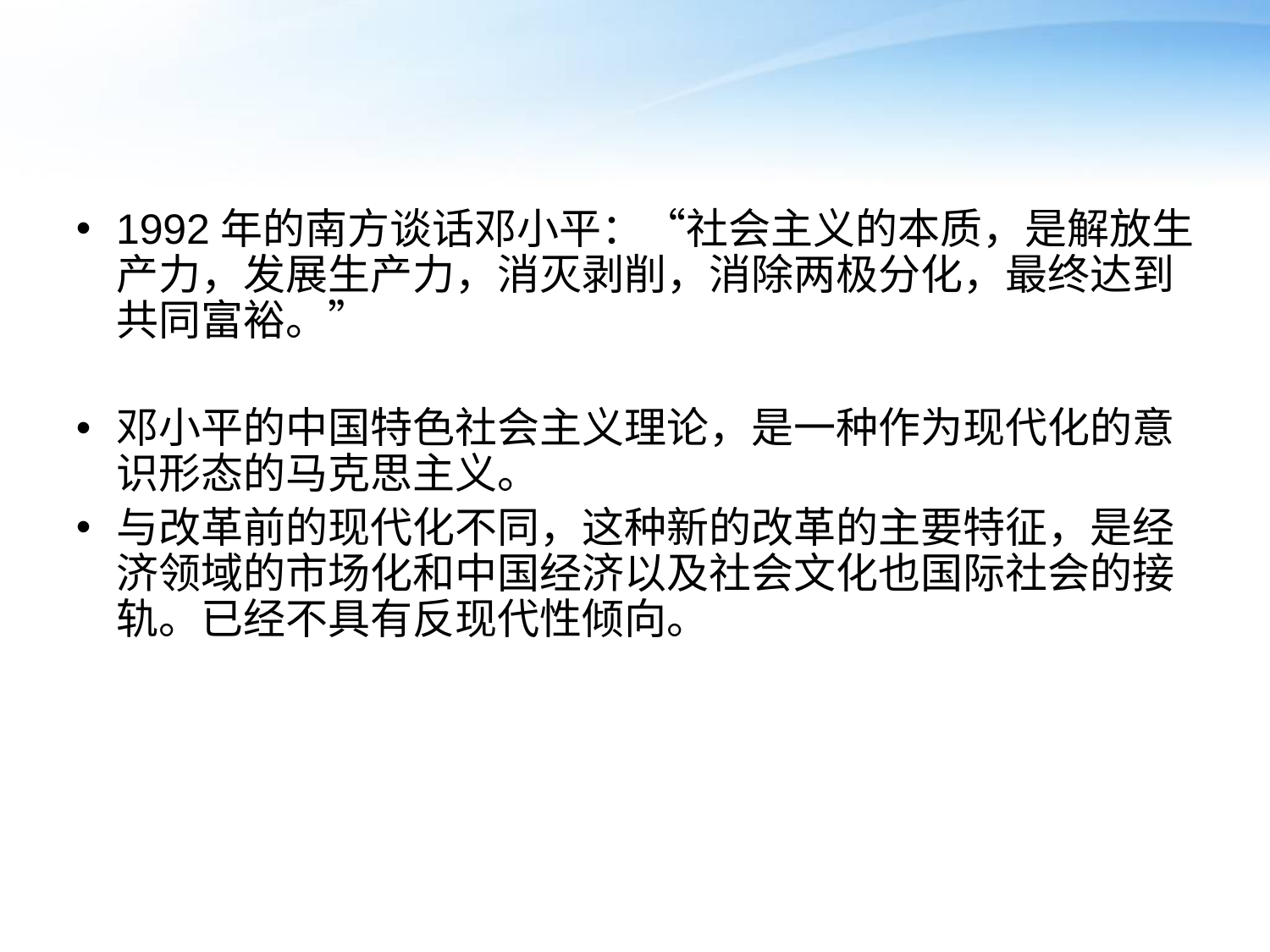

#
1992年的南方谈话邓小平：“社会主义的本质，是解放生产力，发展生产力，消灭剥削，消除两极分化，最终达到共同富裕。”

邓小平的中国特色社会主义理论，是一种作为现代化的意识形态的马克思主义。
与改革前的现代化不同，这种新的改革的主要特征，是经济领域的市场化和中国经济以及社会文化也国际社会的接轨。已经不具有反现代性倾向。